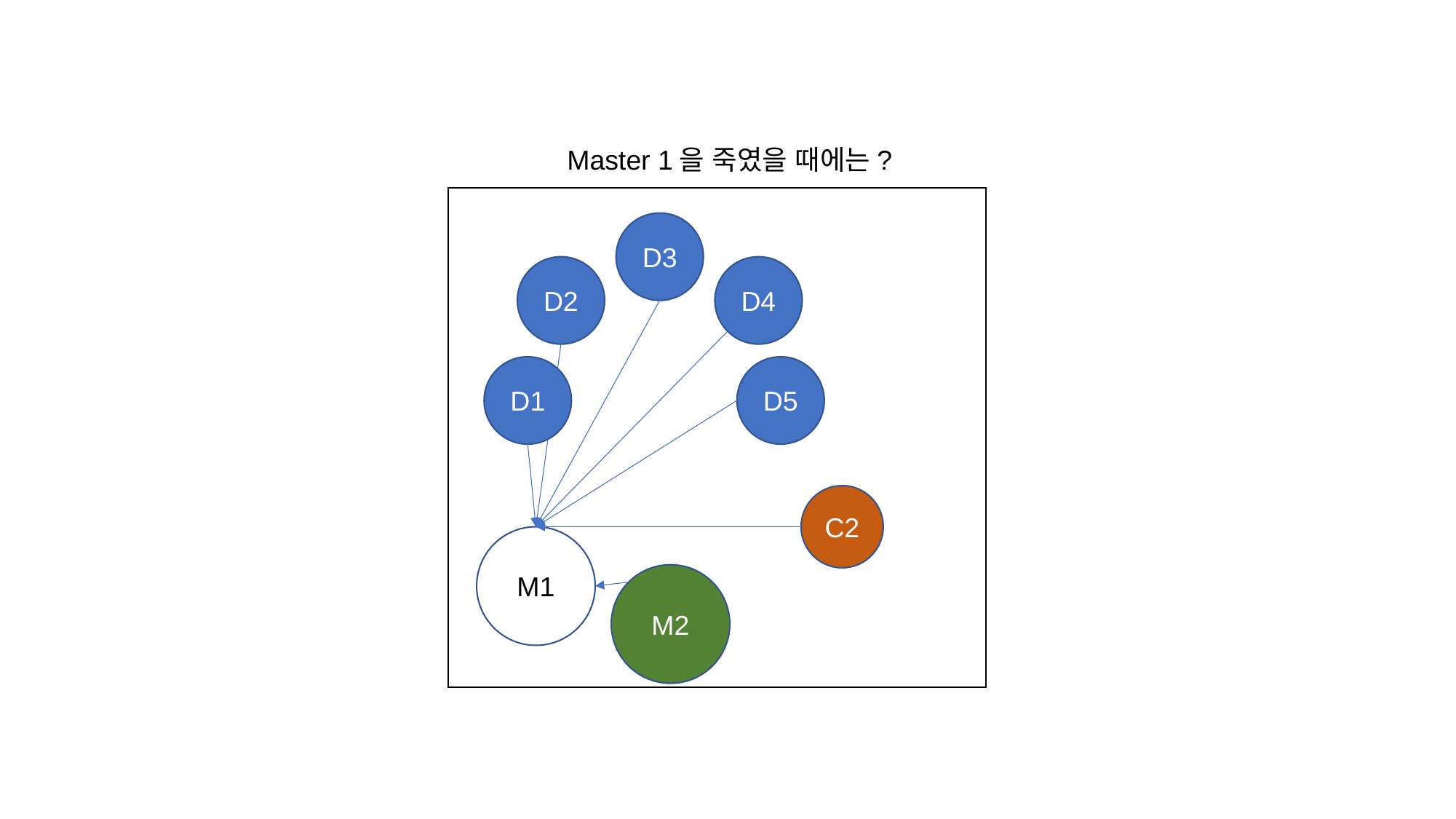

Master 1을 죽였을 때에는?

D3
D2
D4
D1
D5
C2
M1
M2